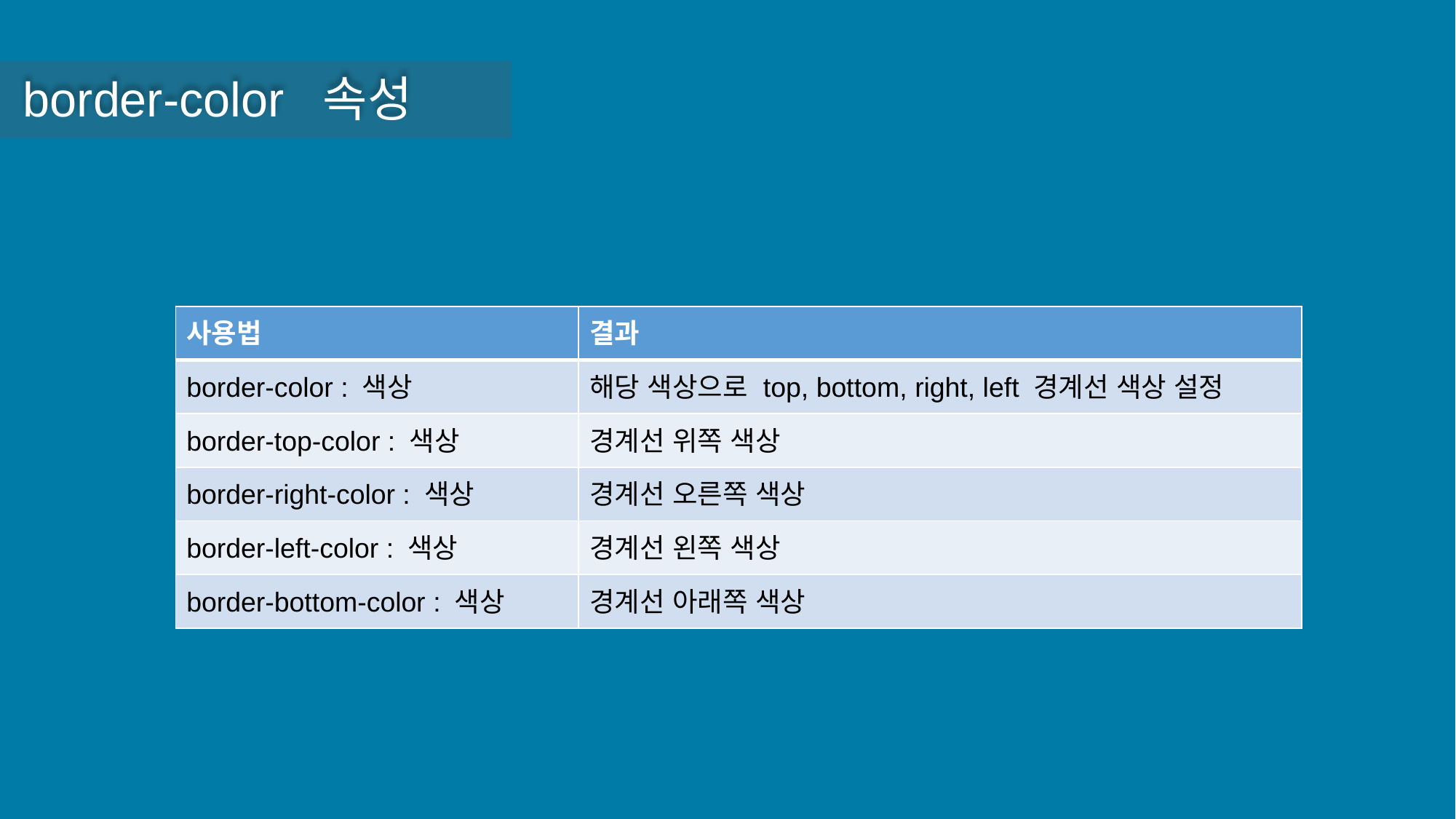

border-color  속성
| 사용법 | 결과 |
| --- | --- |
| border-color : 색상 | 해당 색상으로 top, bottom, right, left 경계선 색상 설정 |
| border-top-color : 색상 | 경계선 위쪽 색상 |
| border-right-color : 색상 | 경계선 오른쪽 색상 |
| border-left-color : 색상 | 경계선 왼쪽 색상 |
| border-bottom-color : 색상 | 경계선 아래쪽 색상 |